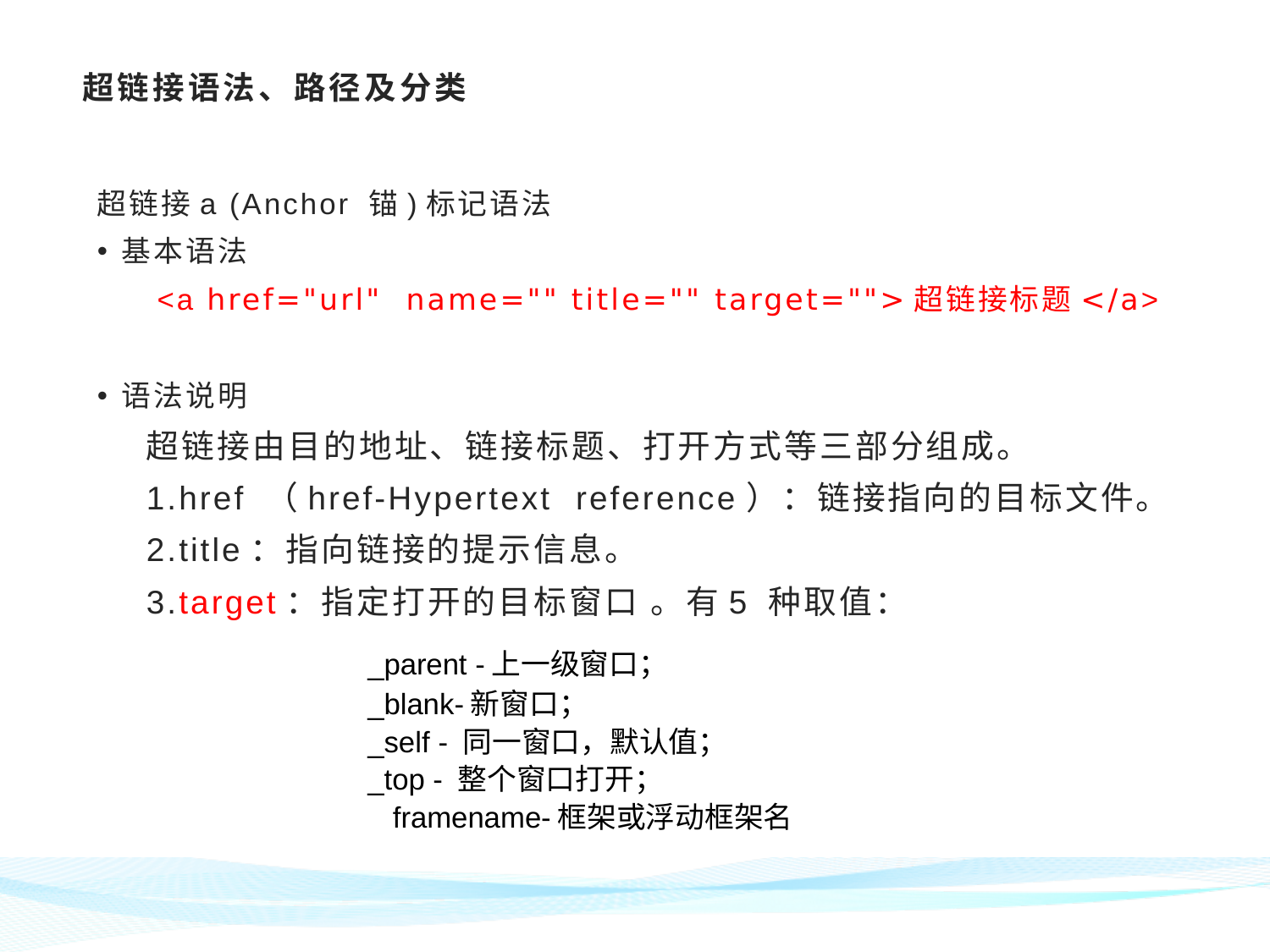

# 超链接语法、路径及分类
超链接a (Anchor 锚)标记语法
基本语法
 <a href="url"  name="" title="" target="">超链接标题</a>

语法说明
超链接由目的地址、链接标题、打开方式等三部分组成。
1.href （href-Hypertext  reference）：链接指向的目标文件。
2.title：指向链接的提示信息。
3.target：指定打开的目标窗口 。有5 种取值：
		_parent -上一级窗口；
		_blank-新窗口；
		_self - 同一窗口，默认值；
		_top - 整个窗口打开；
      framename-框架或浮动框架名